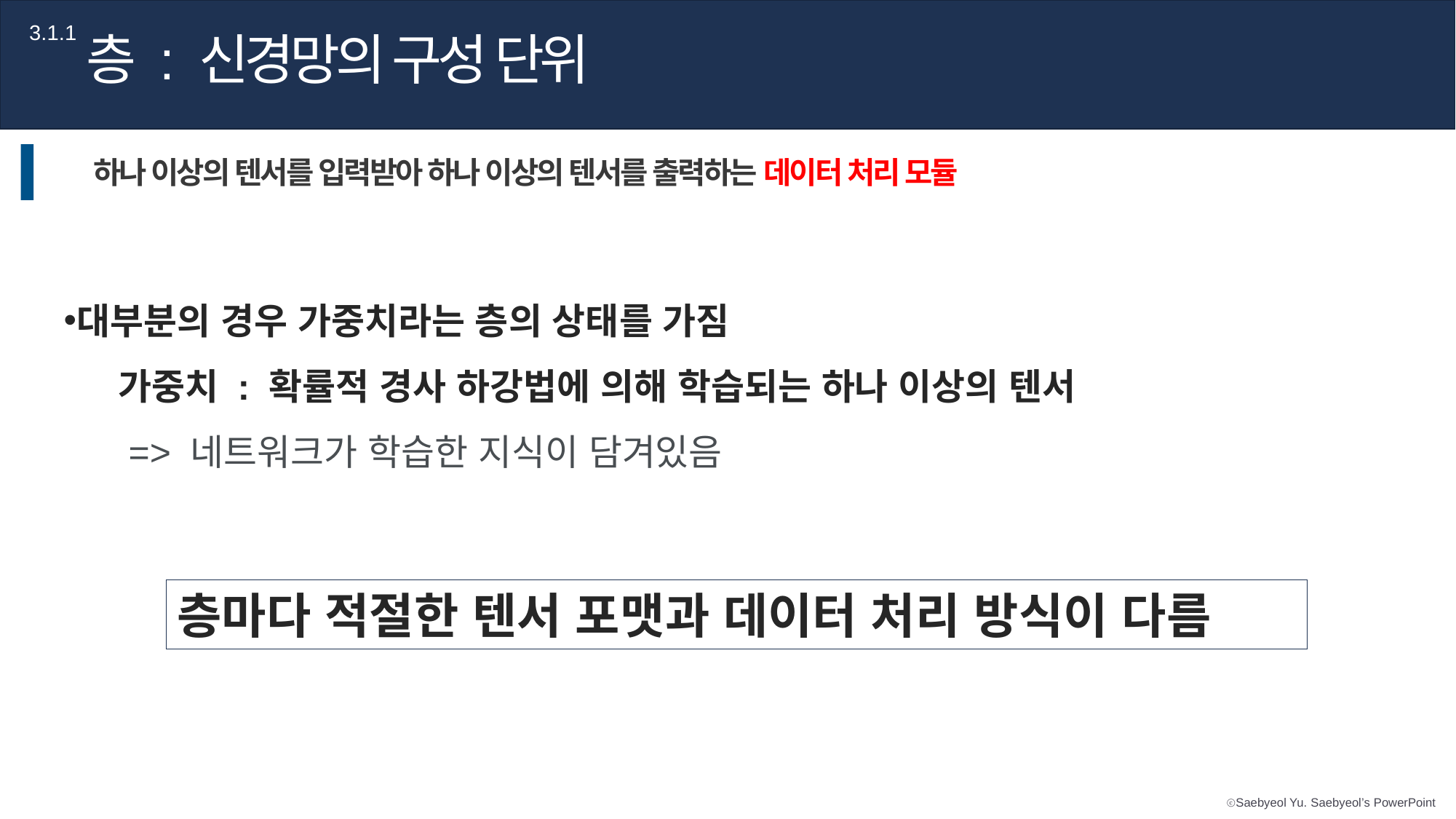

3.1.1
층 : 신경망의 구성 단위

하나 이상의 텐서를 입력받아 하나 이상의 텐서를 출력하는 데이터 처리 모듈
대부분의 경우 가중치라는 층의 상태를 가짐
가중치 : 확률적 경사 하강법에 의해 학습되는 하나 이상의 텐서
 => 네트워크가 학습한 지식이 담겨있음
층마다 적절한 텐서 포맷과 데이터 처리 방식이 다름